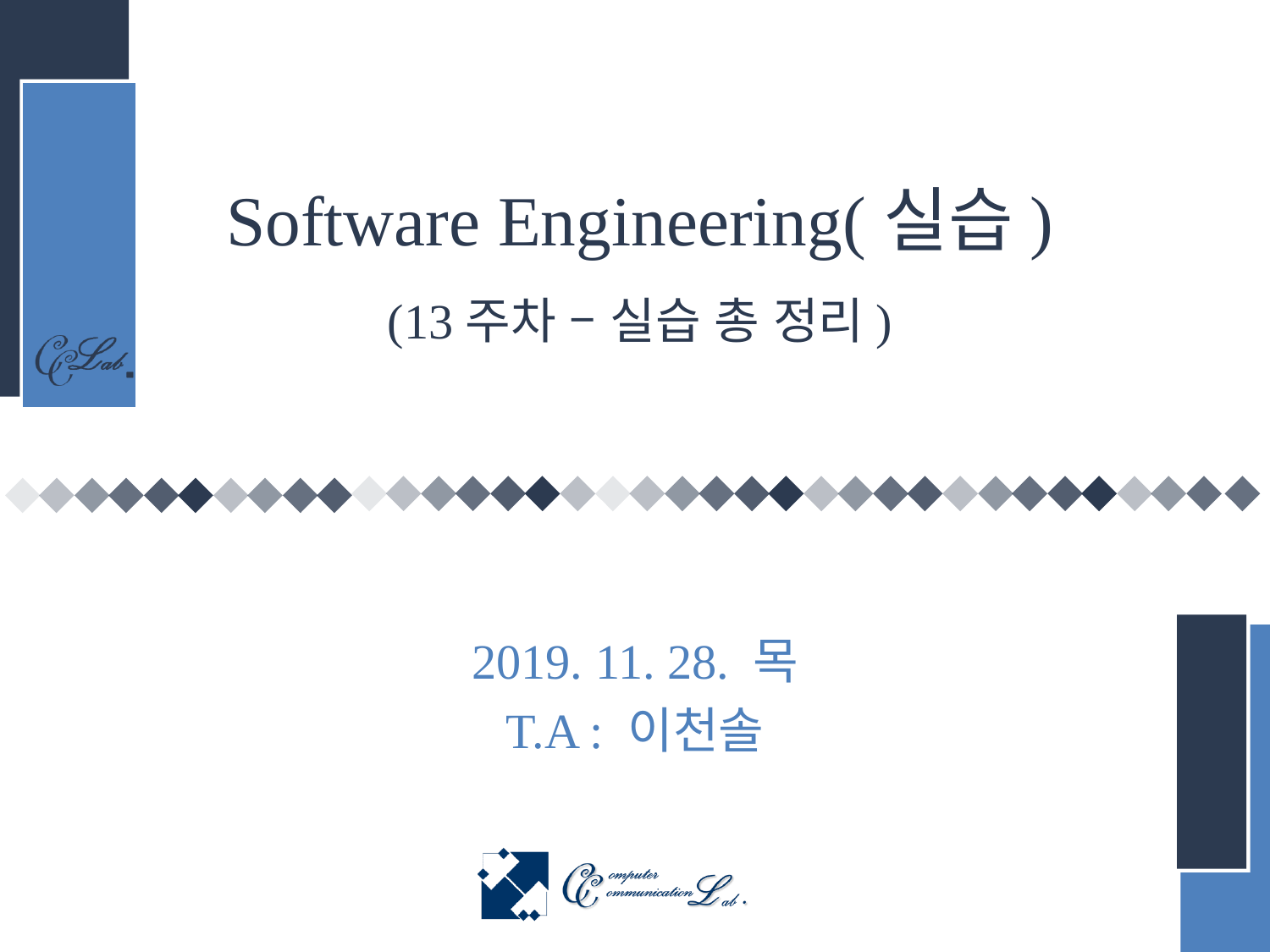

# Software Engineering(실습) (13주차 – 실습 총 정리)
2019. 11. 28. 목
T.A : 이천솔